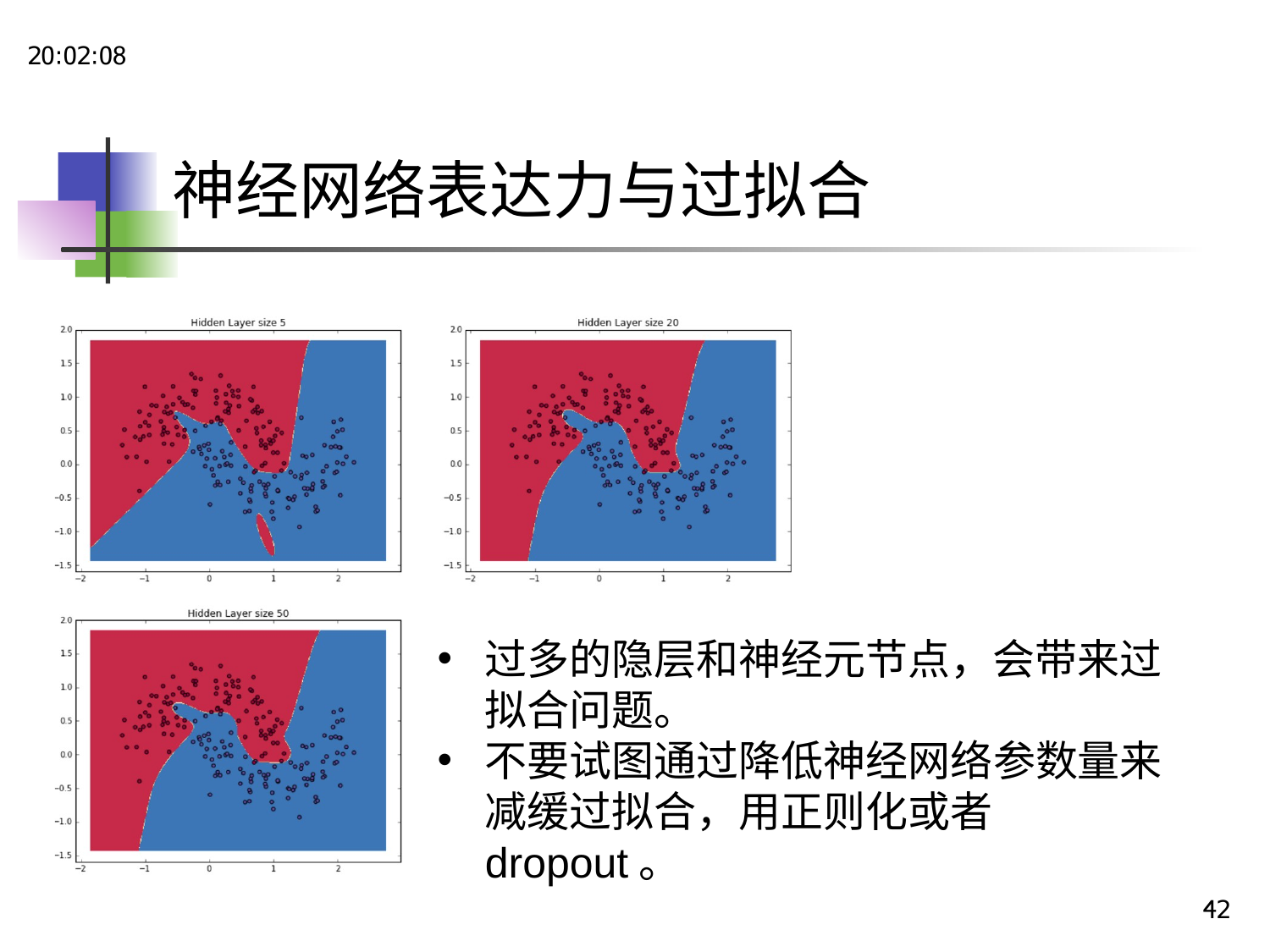

20:02:08
# 神经网络表达力与过拟合

过多的隐层和神经元节点，会带来过拟合问题。
不要试图通过降低神经网络参数量来减缓过拟合，用正则化或者dropout。
42